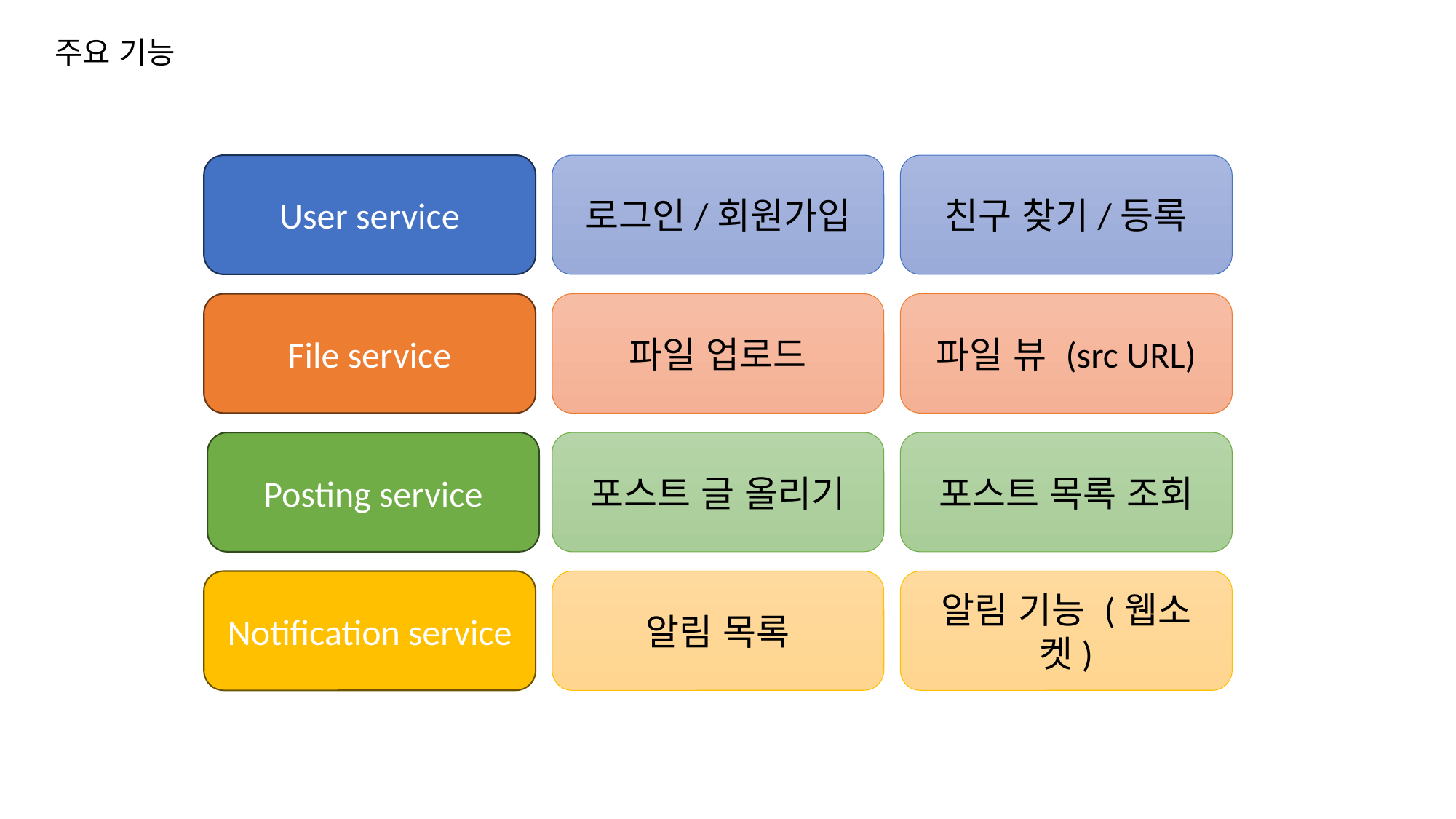

주요 기능
User service
로그인/회원가입
친구 찾기/등록
File service
파일 업로드
파일 뷰 (src URL)
Posting service
포스트 글 올리기
포스트 목록 조회
Notification service
알림 목록
알림 기능 (웹소켓)